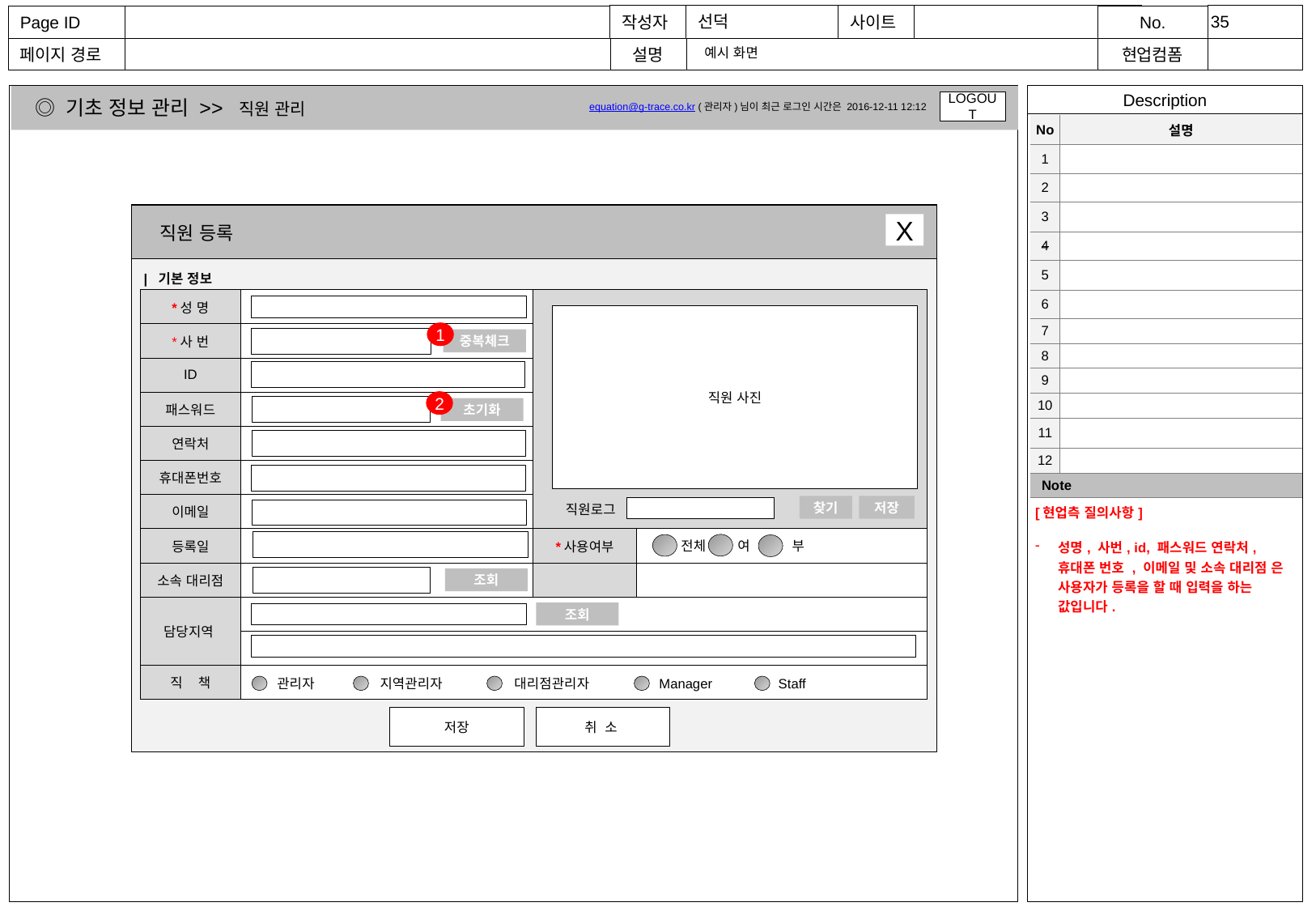

예시 화면

◎ 기초 정보 관리 >>  직원 관리
LOGOUT
equation@g-trace.co.kr (관리자)님이 최근 로그인 시간은 2016-12-11 12:12

| No | 설명 |
| --- | --- |
| 1 |  |
| 2 |  |
| 3 |  |
| 4 |  |
| 5 |  |
| 6 |  |
| 7 |  |
| 8 |  |
| 9 |  |
| 10 |  |
| 11 |  |
| 12 |  |
| Note |  |
| [현업측 질의사항] 성명, 사번, id, 패스워드 연락처, 휴대폰 번호 , 이메일 및 소속 대리점 은 사용자가 등록을 할 때 입력을 하는 값입니다. |  |

X
직원 등록
|  기본 정보
| \*성 명 |  |  |  |
| --- | --- | --- | --- |
| \*사 번 |  |  |  |
| ID |  |  |  |
| 패스워드 |  |  |  |
| 연락처 |  |  |  |
| 휴대폰번호 |  |  |  |
| 이메일 |  |  |  |
| 등록일 |  | \*사용여부 |  |
| 소속 대리점 |  |  |  |
| 담당지역 |  |  |  |
|  |  |  |  |
| 직 책 |  |  |  |

직원 사진
1

중복체크

1
2

초기화

직원로그
찾기
저장

전체

여

부

조회
조회

관리자

지역관리자

대리점관리자

Manager

Staff

저장
취  소